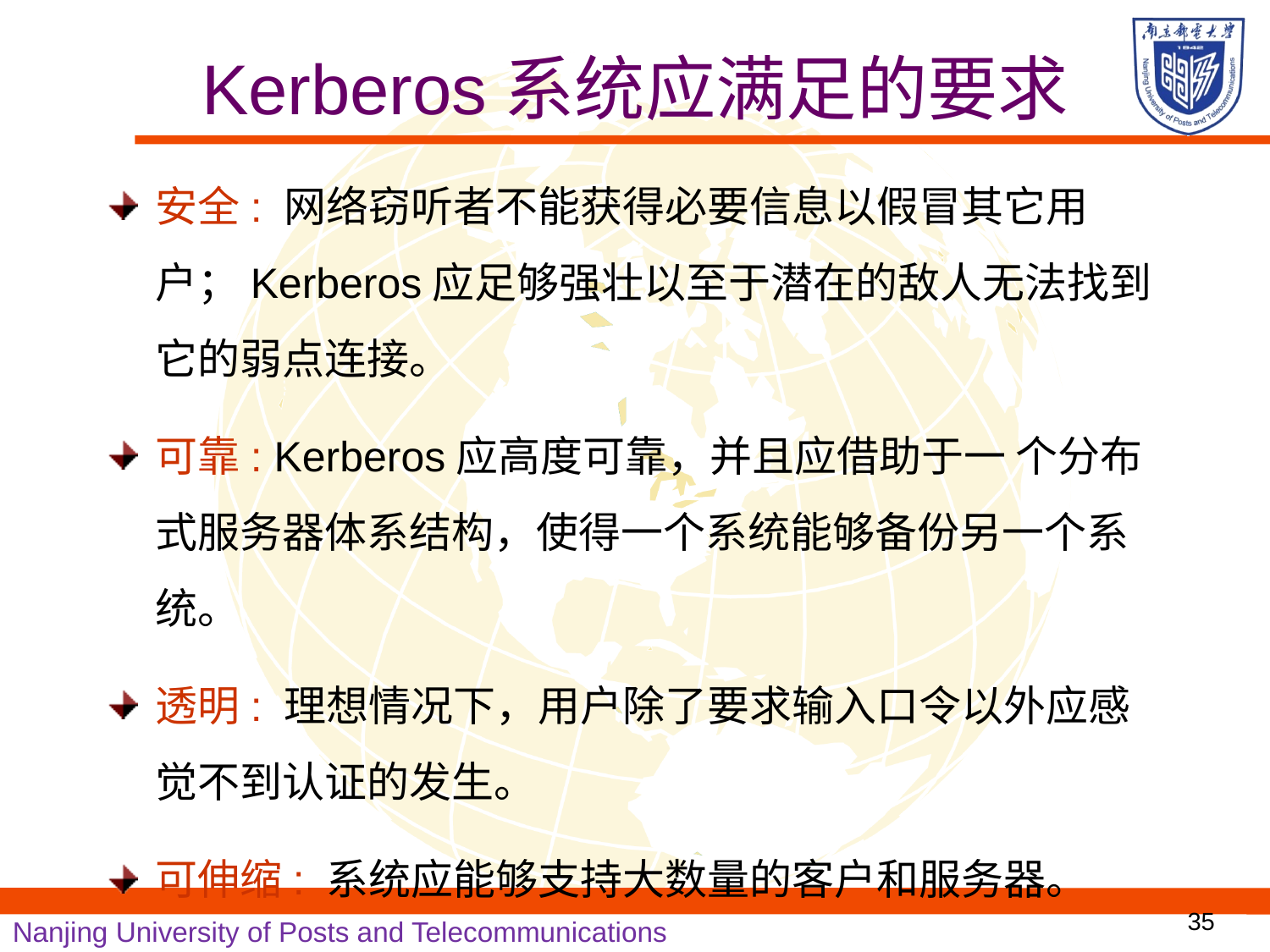

# Kerberos系统应满足的要求
安全: 网络窃听者不能获得必要信息以假冒其它用户；Kerberos应足够强壮以至于潜在的敌人无法找到它的弱点连接。
可靠: Kerberos应高度可靠，并且应借助于一 个分布式服务器体系结构，使得一个系统能够备份另一个系统。
透明: 理想情况下，用户除了要求输入口令以外应感觉不到认证的发生。
可伸缩: 系统应能够支持大数量的客户和服务器。

35